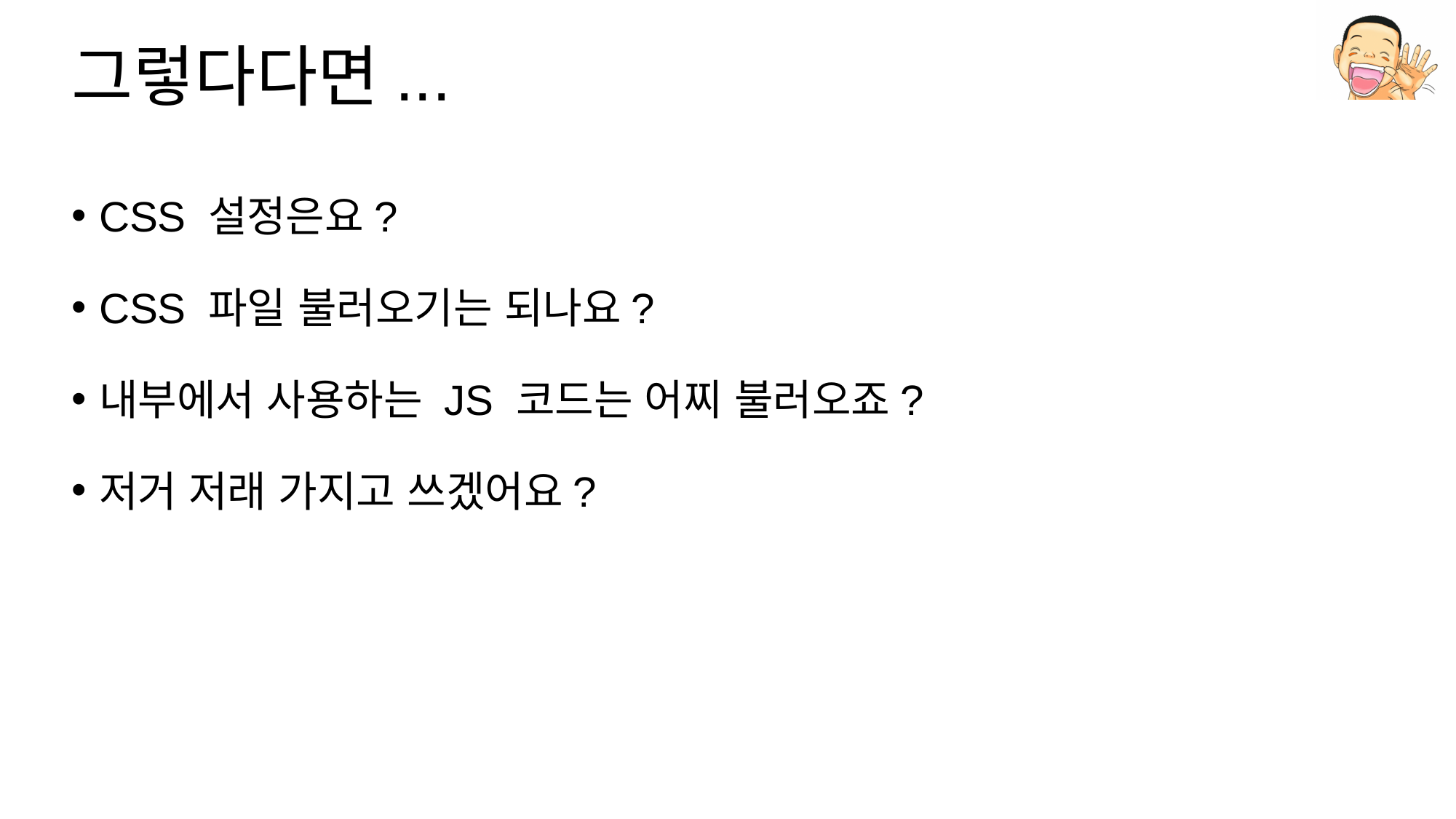

# 그렇다다면...
CSS 설정은요?
CSS 파일 불러오기는 되나요?
내부에서 사용하는 JS 코드는 어찌 불러오죠?
저거 저래 가지고 쓰겠어요?